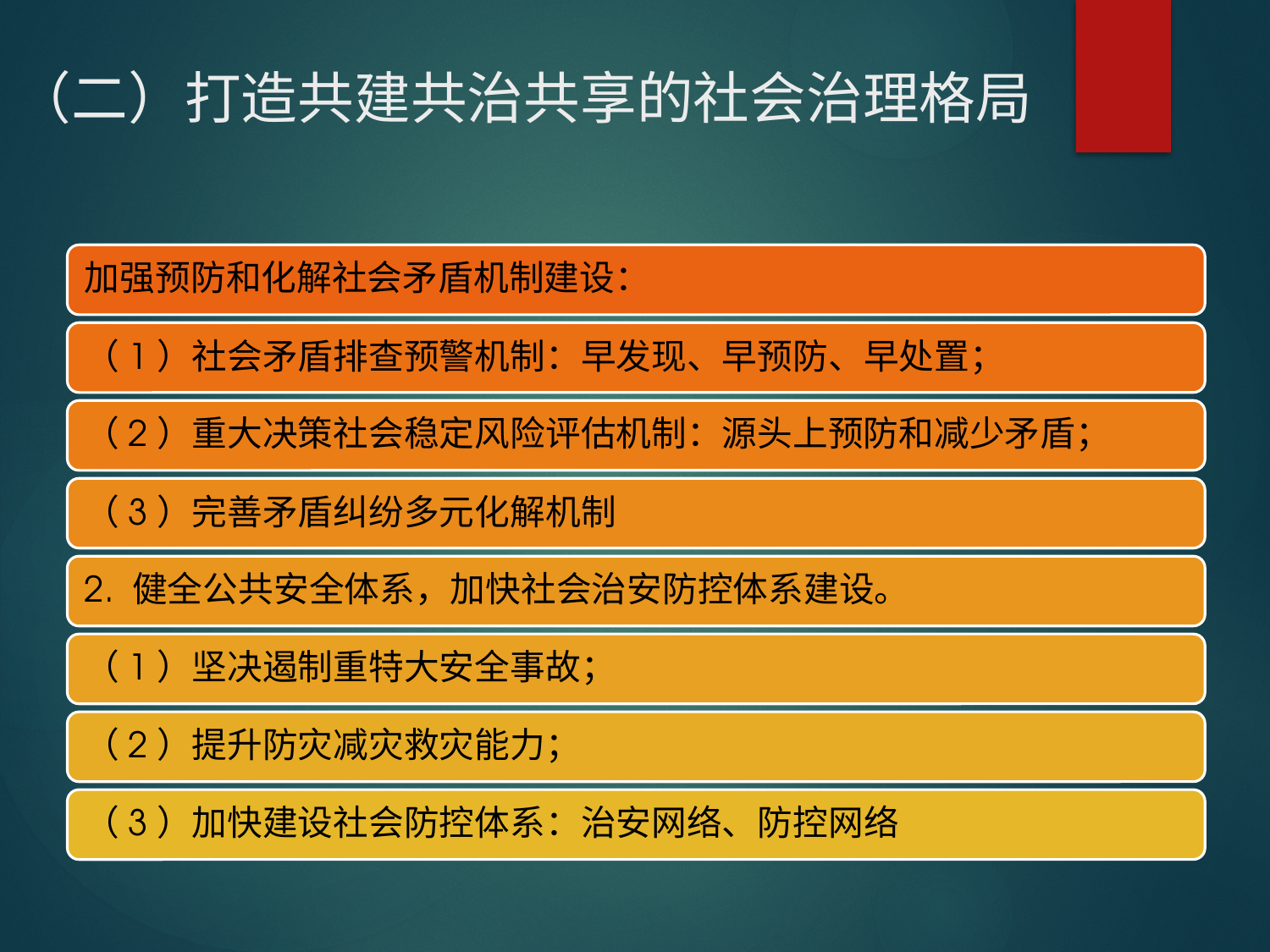

# （二）打造共建共治共享的社会治理格局
加强预防和化解社会矛盾机制建设：
（1）社会矛盾排查预警机制：早发现、早预防、早处置；
（2）重大决策社会稳定风险评估机制：源头上预防和减少矛盾；
（3）完善矛盾纠纷多元化解机制
2. 健全公共安全体系，加快社会治安防控体系建设。
（1）坚决遏制重特大安全事故；
（2）提升防灾减灾救灾能力；
（3）加快建设社会防控体系：治安网络、防控网络